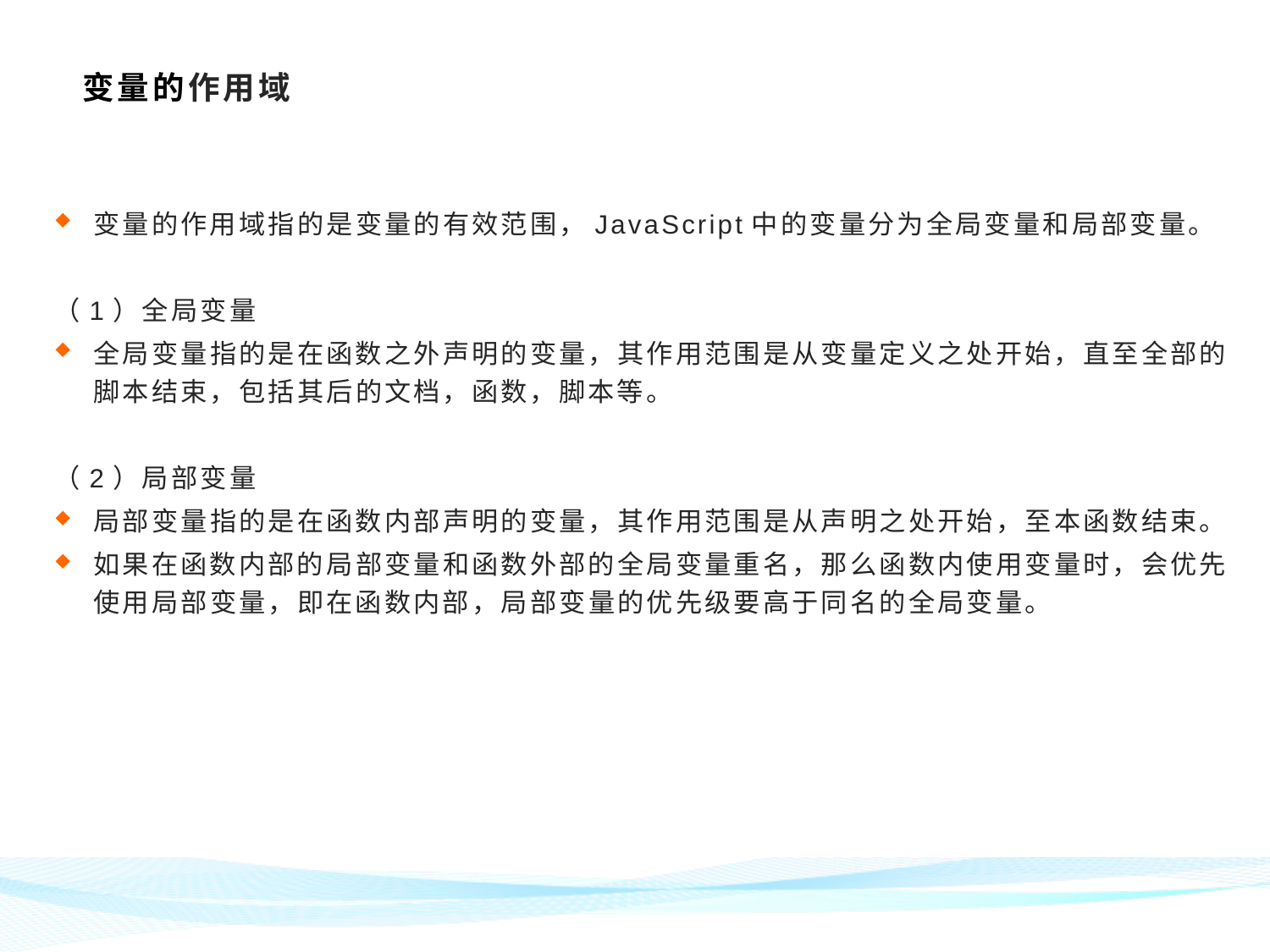

# 变量的作用域
变量的作用域指的是变量的有效范围，JavaScript中的变量分为全局变量和局部变量。

（1）全局变量
全局变量指的是在函数之外声明的变量，其作用范围是从变量定义之处开始，直至全部的脚本结束，包括其后的文档，函数，脚本等。

（2）局部变量
局部变量指的是在函数内部声明的变量，其作用范围是从声明之处开始，至本函数结束。
如果在函数内部的局部变量和函数外部的全局变量重名，那么函数内使用变量时，会优先使用局部变量，即在函数内部，局部变量的优先级要高于同名的全局变量。